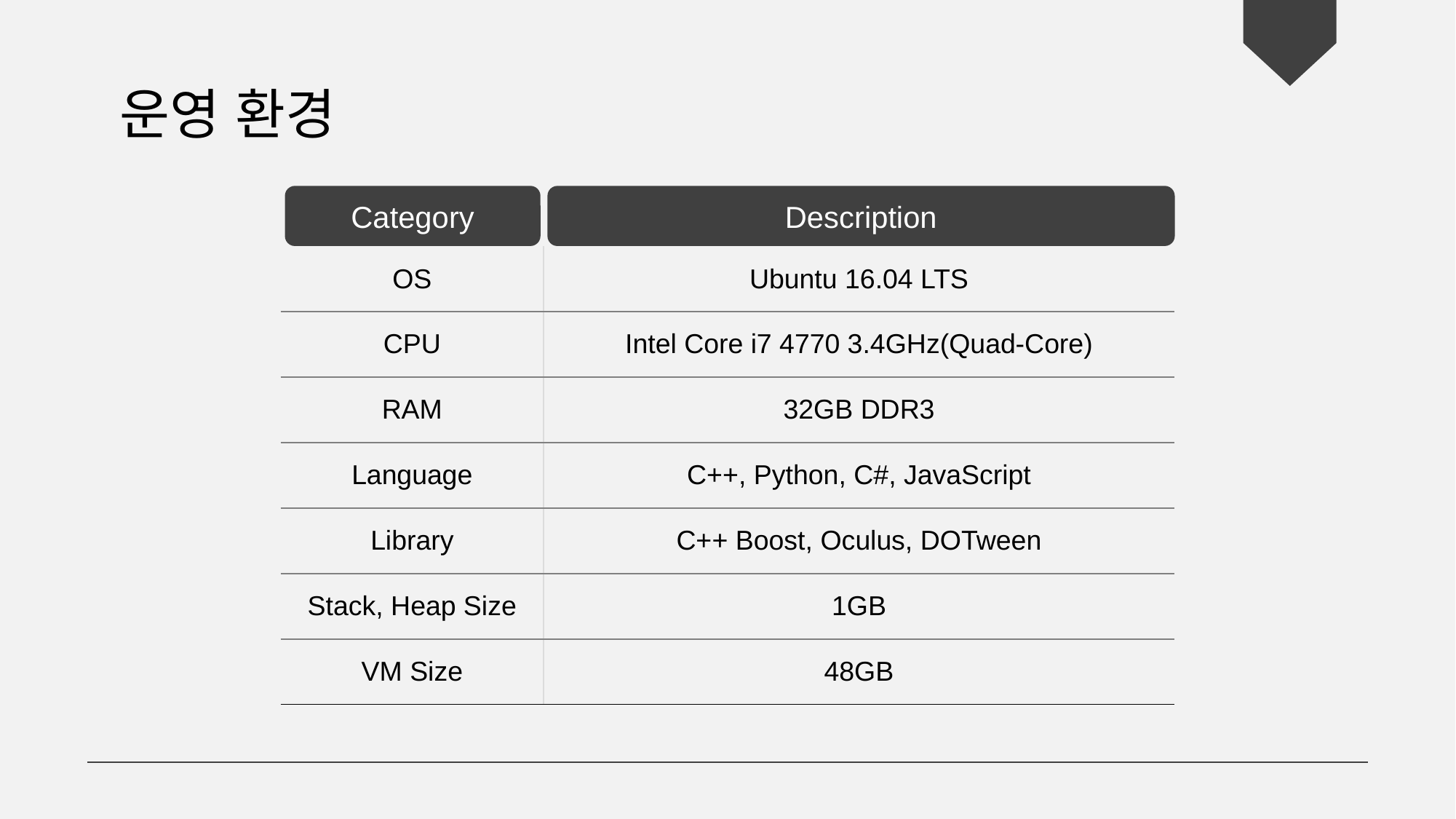

운영 환경
Description
Category
|  |  |
| --- | --- |
| OS | Ubuntu 16.04 LTS |
| CPU | Intel Core i7 4770 3.4GHz(Quad-Core) |
| RAM | 32GB DDR3 |
| Language | C++, Python, C#, JavaScript |
| Library | C++ Boost, Oculus, DOTween |
| Stack, Heap Size | 1GB |
| VM Size | 48GB |